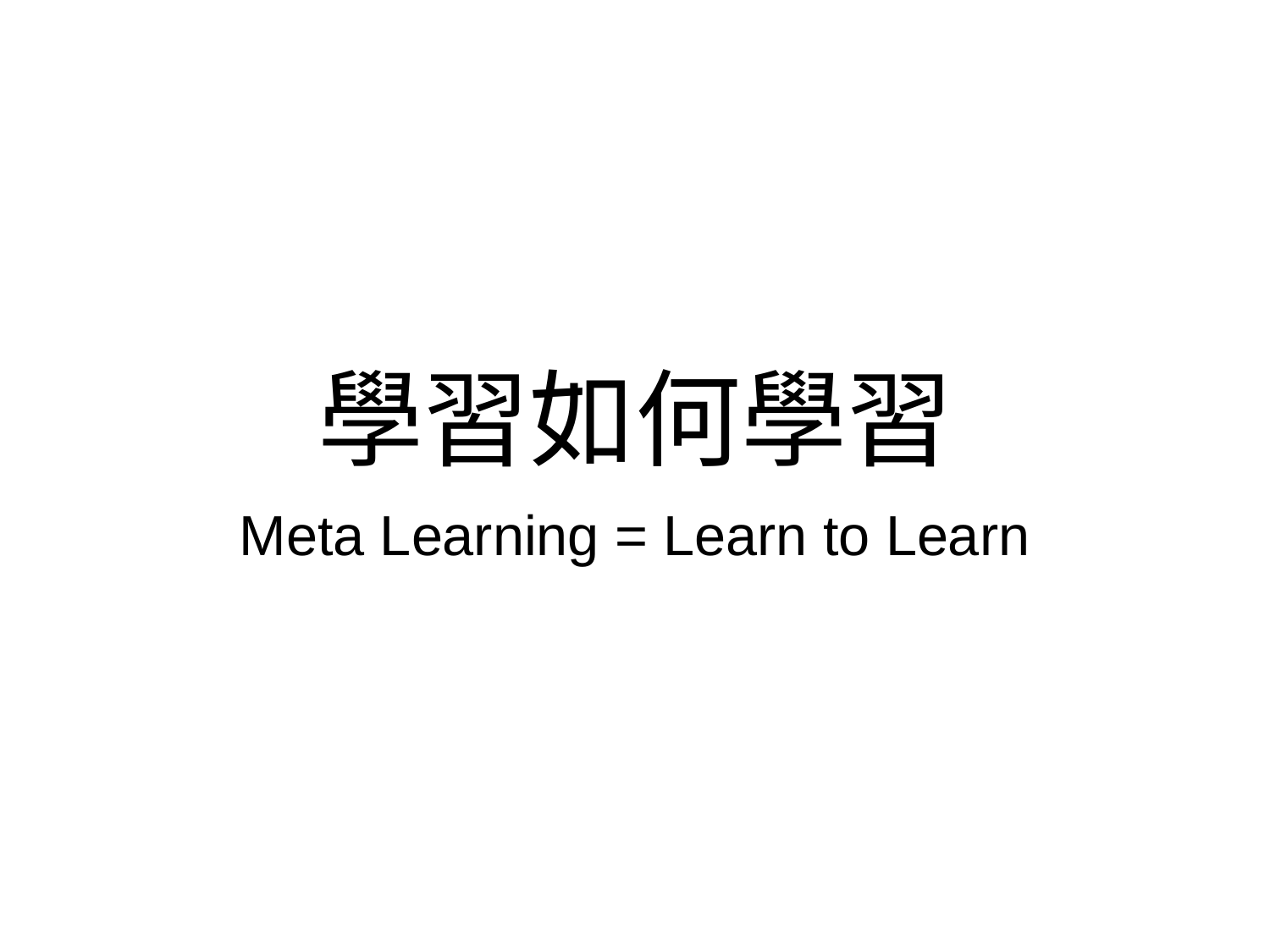

# 學習如何學習
Meta Learning = Learn to Learn